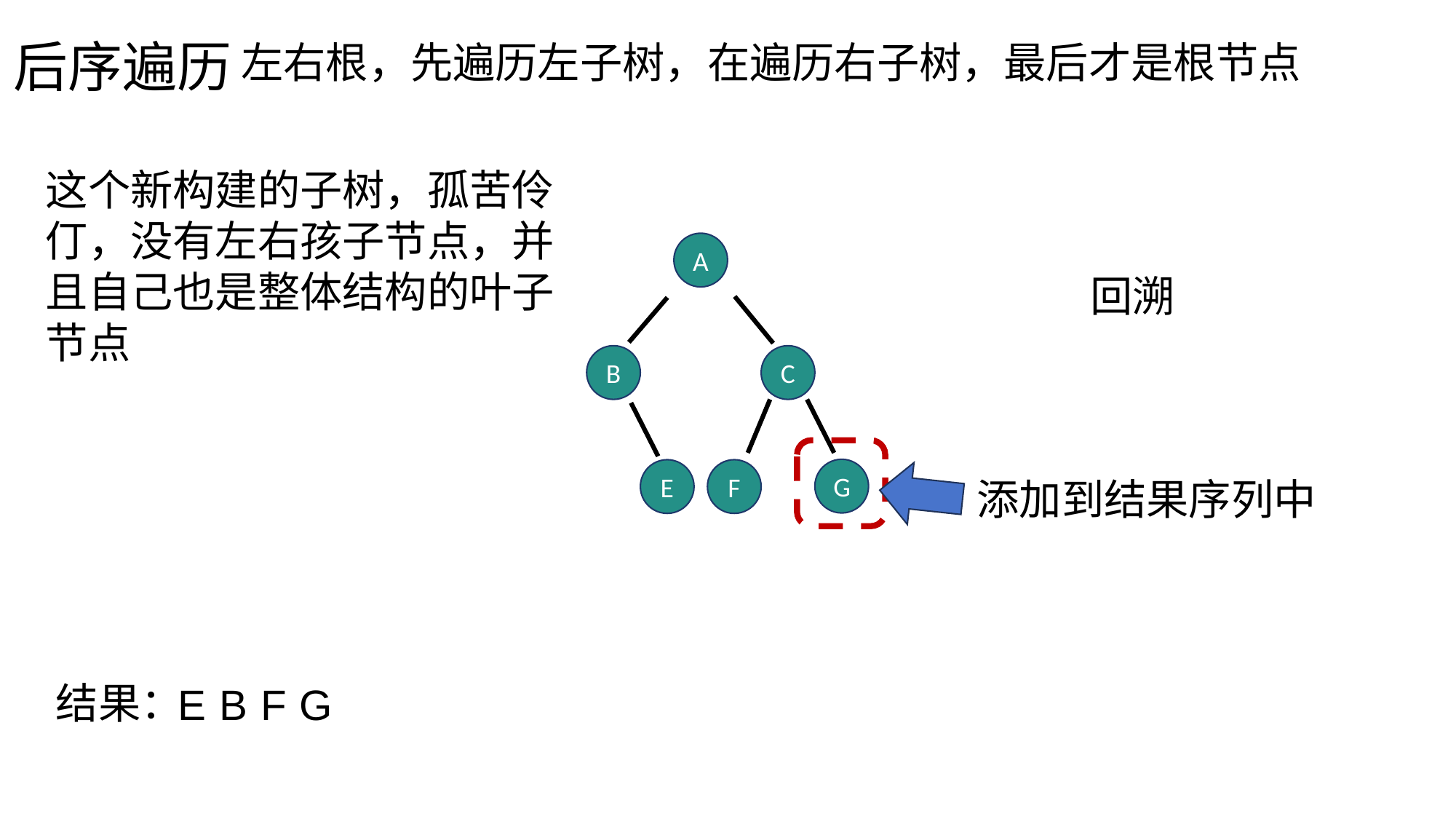

后序遍历
左右根，先遍历左子树，在遍历右子树，最后才是根节点
这个新构建的子树，孤苦伶仃，没有左右孩子节点，并且自己也是整体结构的叶子节点
A
回溯
B
C

G
E
F
添加到结果序列中
结果：
E
B
F
G